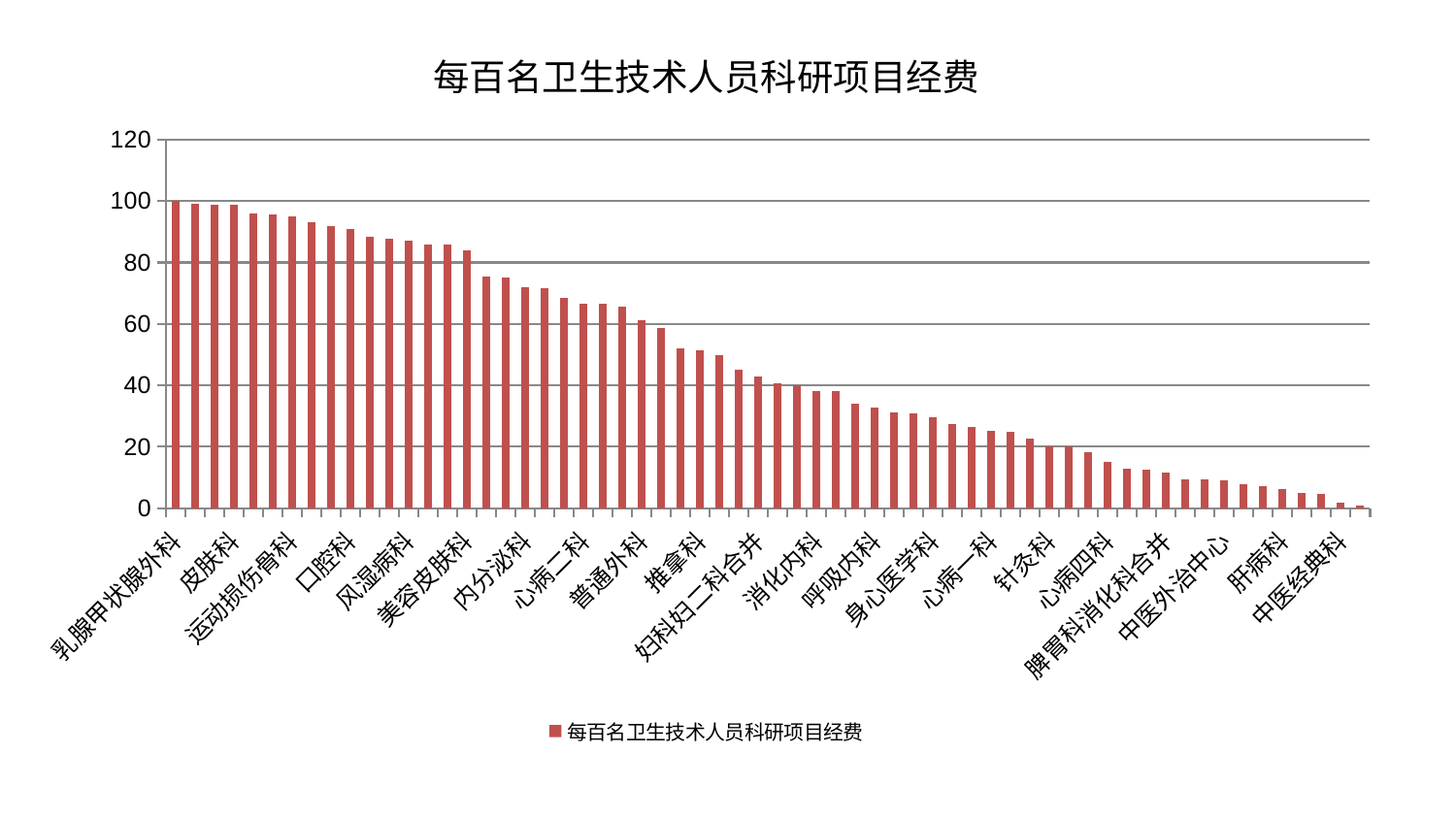

### Chart: 每百名卫生技术人员科研项目经费

| Category | 每百名卫生技术人员科研项目经费 |
|---|---|
| 乳腺甲状腺外科 | 100.0 |
| 耳鼻喉科 | 99.00398107801665 |
| 男科 | 98.90633035538606 |
| 皮肤科 | 98.7735876620356 |
| 周围血管科 | 95.84054088941858 |
| 眼科 | 95.6740339249663 |
| 运动损伤骨科 | 95.17397116522406 |
| 老年医学科 | 92.96876578700149 |
| 神经外科 | 91.72001355351689 |
| 口腔科 | 90.887345640289 |
| 小儿推拿科 | 88.49697799549504 |
| 肛肠科 | 87.88766201761645 |
| 风湿病科 | 87.06564649221711 |
| 东区肾病科 | 85.88820574785072 |
| 综合内科 | 85.80799619110375 |
| 美容皮肤科 | 83.97292316875655 |
| 肾脏内科 | 75.28944348440115 |
| 脾胃病科 | 75.16023617156488 |
| 内分泌科 | 71.98850599706708 |
| 脑病一科 | 71.64588814697731 |
| 小儿骨科 | 68.40457911150857 |
| 心病二科 | 66.67156853194864 |
| 泌尿外科 | 66.62279568466079 |
| 胸外科 | 65.50432392276595 |
| 普通外科 | 61.0919722256377 |
| 医院 | 58.570529429026955 |
| 重症医学科 | 51.917736636388916 |
| 推拿科 | 51.5612176189585 |
| 脊柱骨科 | 49.940578439233526 |
| 脑病三科 | 44.958638443908505 |
| 妇科妇二科合并 | 42.77906906291455 |
| 关节骨科 | 40.542954714530765 |
| 儿科 | 39.97882734221869 |
| 消化内科 | 38.11714138362807 |
| 肝胆外科 | 38.1096407827454 |
| 肾病科 | 33.91071203366316 |
| 呼吸内科 | 32.75871109129787 |
| 治未病中心 | 31.0873598880012 |
| 西区重症医学科 | 31.006051189391556 |
| 身心医学科 | 29.726562516188384 |
| 妇二科 | 27.40269541325995 |
| 肿瘤内科 | 26.44428167002601 |
| 心病一科 | 25.177986053043092 |
| 妇科 | 25.01622670795171 |
| 骨科 | 22.800428443115592 |
| 针灸科 | 20.101592106157216 |
| 显微骨科 | 20.02910633489451 |
| 心血管内科 | 18.157970008308634 |
| 心病四科 | 15.16396966567816 |
| 脑病二科 | 12.90664262334861 |
| 心病三科 | 12.472189899095264 |
| 脾胃科消化科合并 | 11.743522813145365 |
| 产科 | 9.439944794878935 |
| 康复科 | 9.38818852489998 |
| 中医外治中心 | 9.176096160650552 |
| 创伤骨科 | 7.868572624554748 |
| 微创骨科 | 7.197375445429084 |
| 肝病科 | 6.245765038793306 |
| 东区重症医学科 | 4.894341669693332 |
| 血液科 | 4.650425126954787 |
| 中医经典科 | 1.7693956629717722 |
| 神经内科 | 0.7409144380136792 |
41